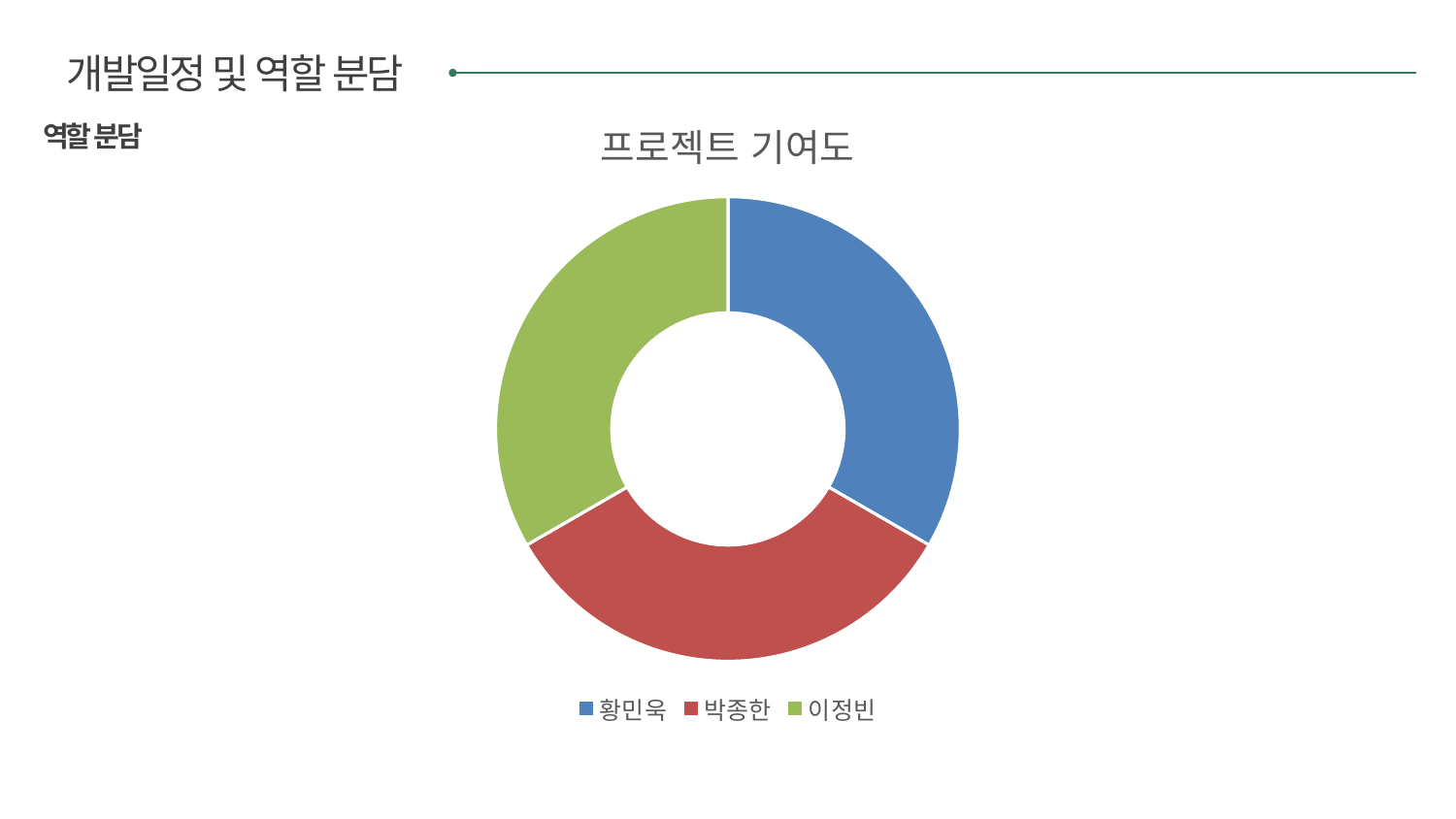

개발일정 및 역할 분담

### Chart: 프로젝트 기여도

| Category | 할당량 |
|---|---|
| 황민욱 | 0.333 |
| 박종한 | 0.333 |
| 이정빈 | 0.333 |
역할 분담